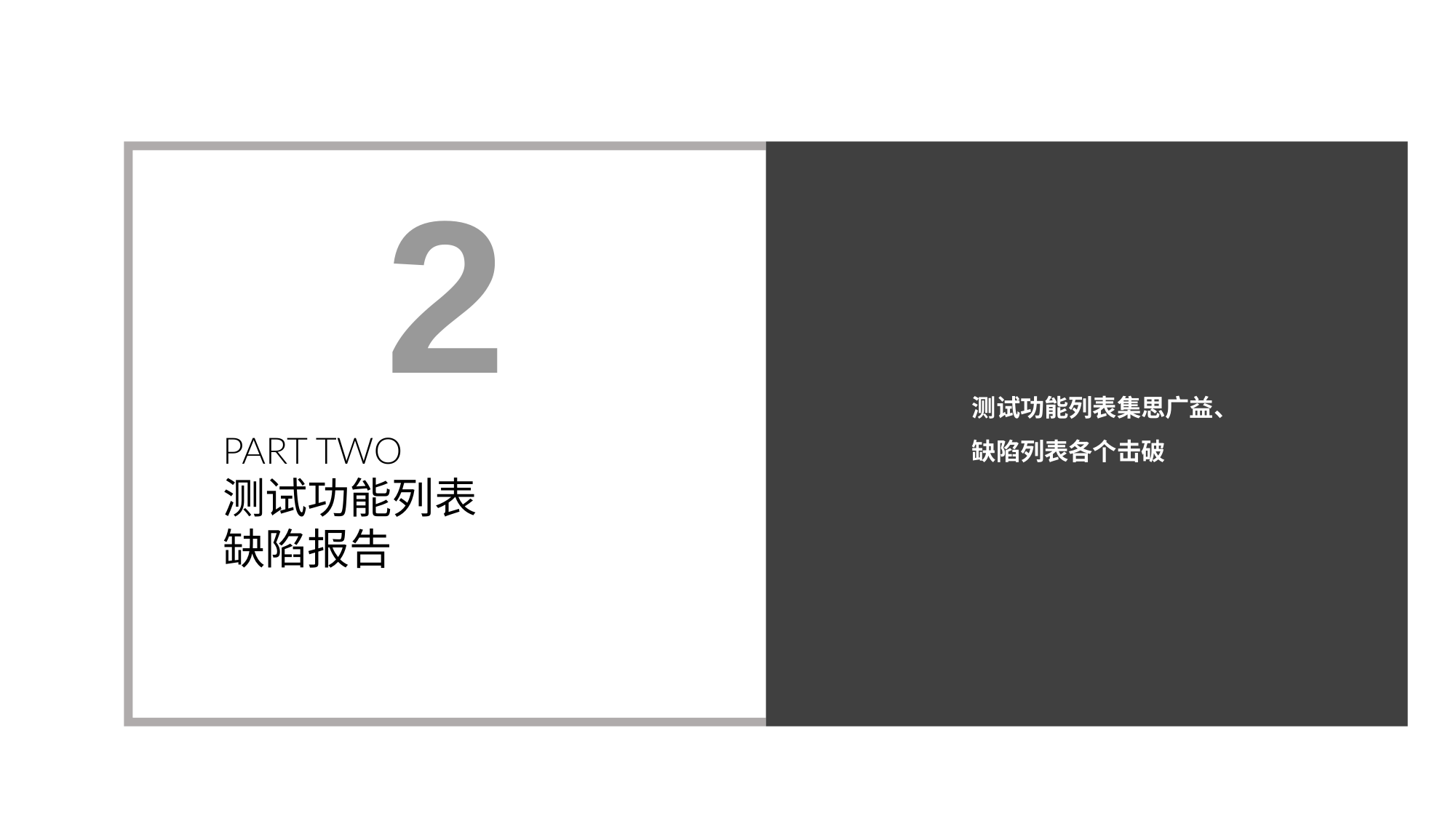

2
测试功能列表集思广益、
缺陷列表各个击破
PART TWO
测试功能列表
缺陷报告